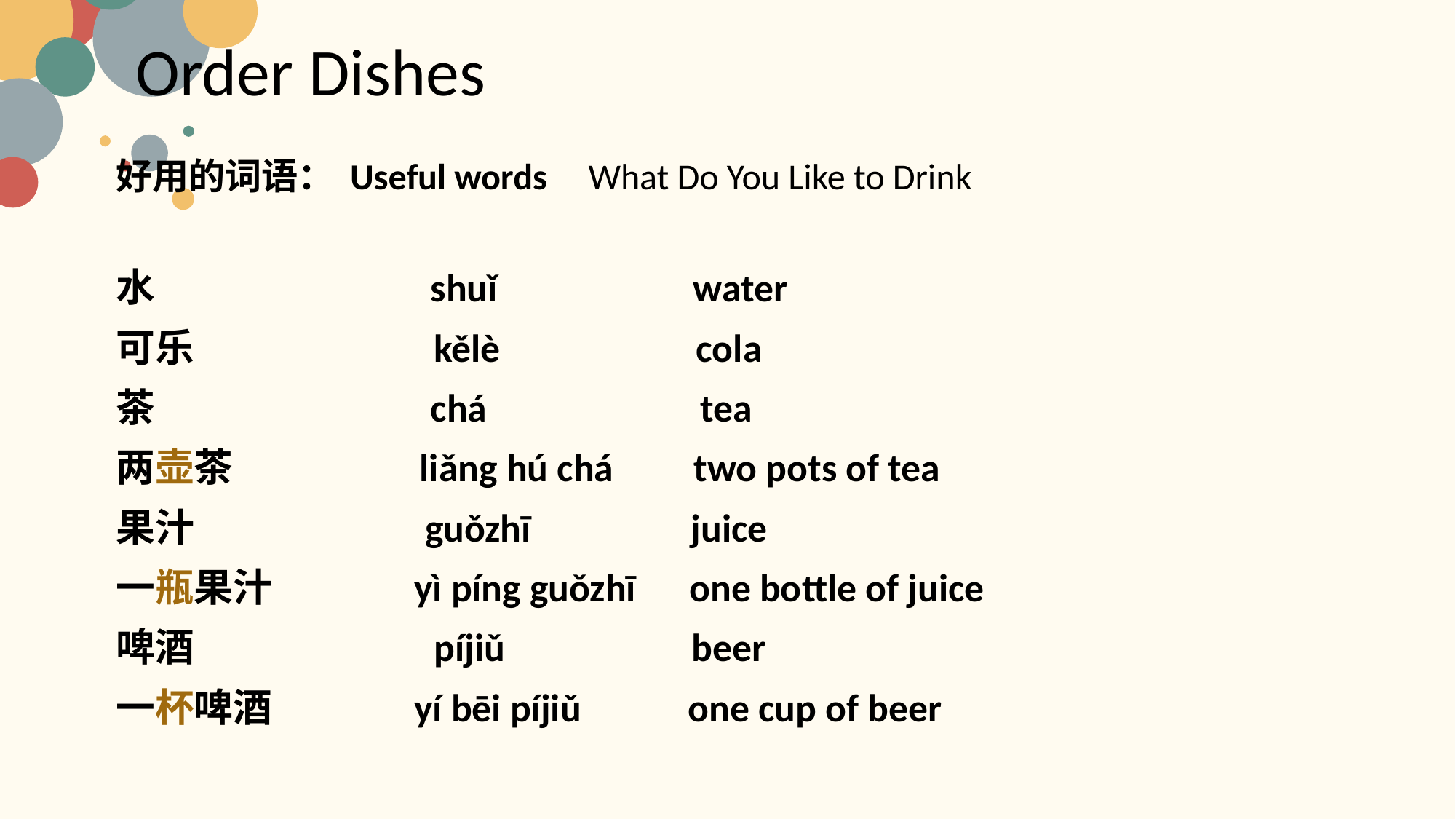

# Order Dishes
好用的词语： Useful words     What Do You Like to Drink

水                              shuǐ                      water
可乐                          kělè                      cola
茶                              chá                        tea
两壶茶                    liǎng hú chá         two pots of tea
果汁                         guǒzhī                  juice
一瓶果汁               yì píng guǒzhī      one bottle of juice
啤酒                          píjiǔ                     beer
一杯啤酒               yí bēi píjiǔ            one cup of beer